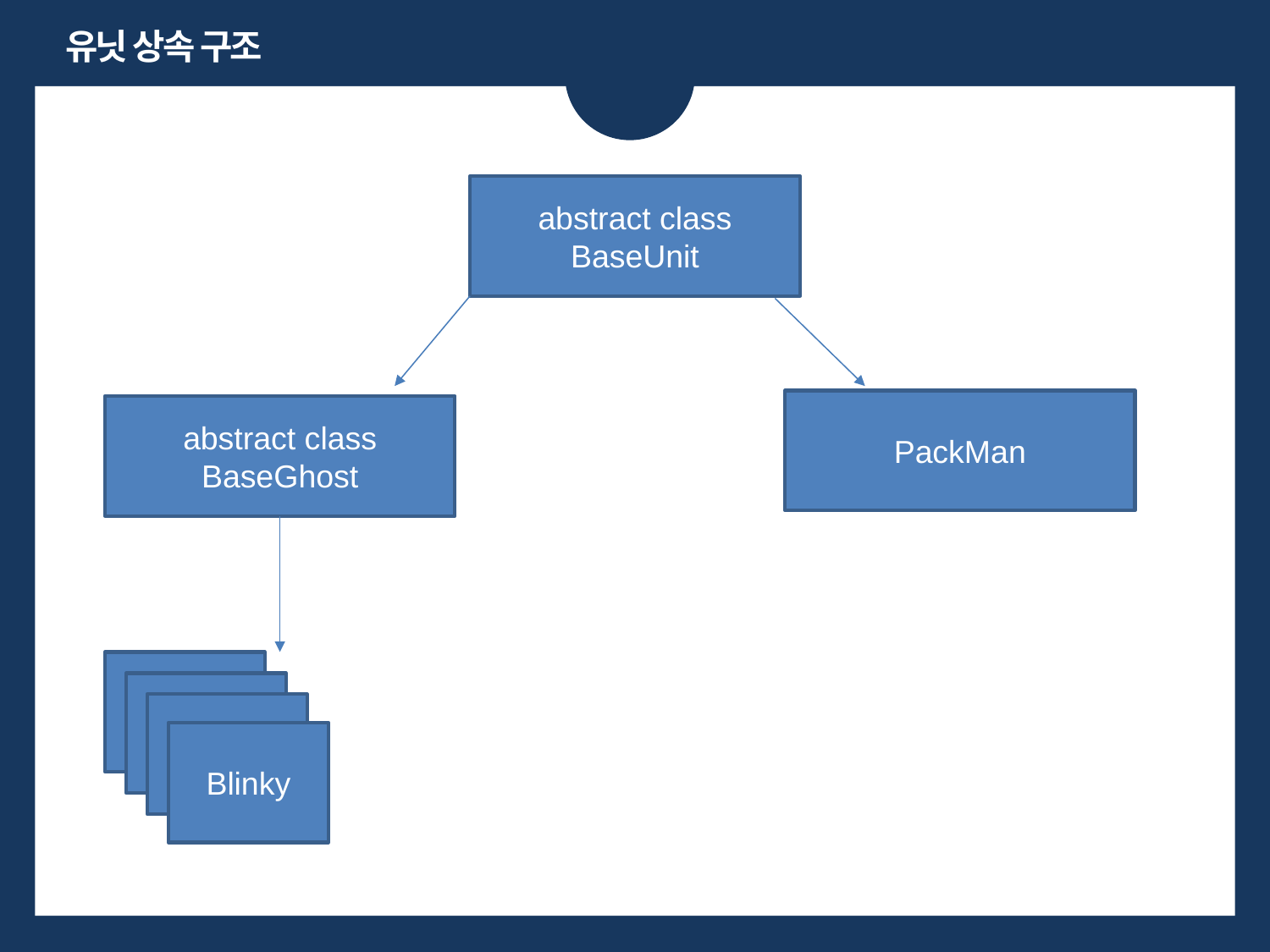

유닛 상속 구조

abstract class BaseUnit
PackMan
abstract class BaseGhost
Blinky
Blinky
Blinky
Blinky